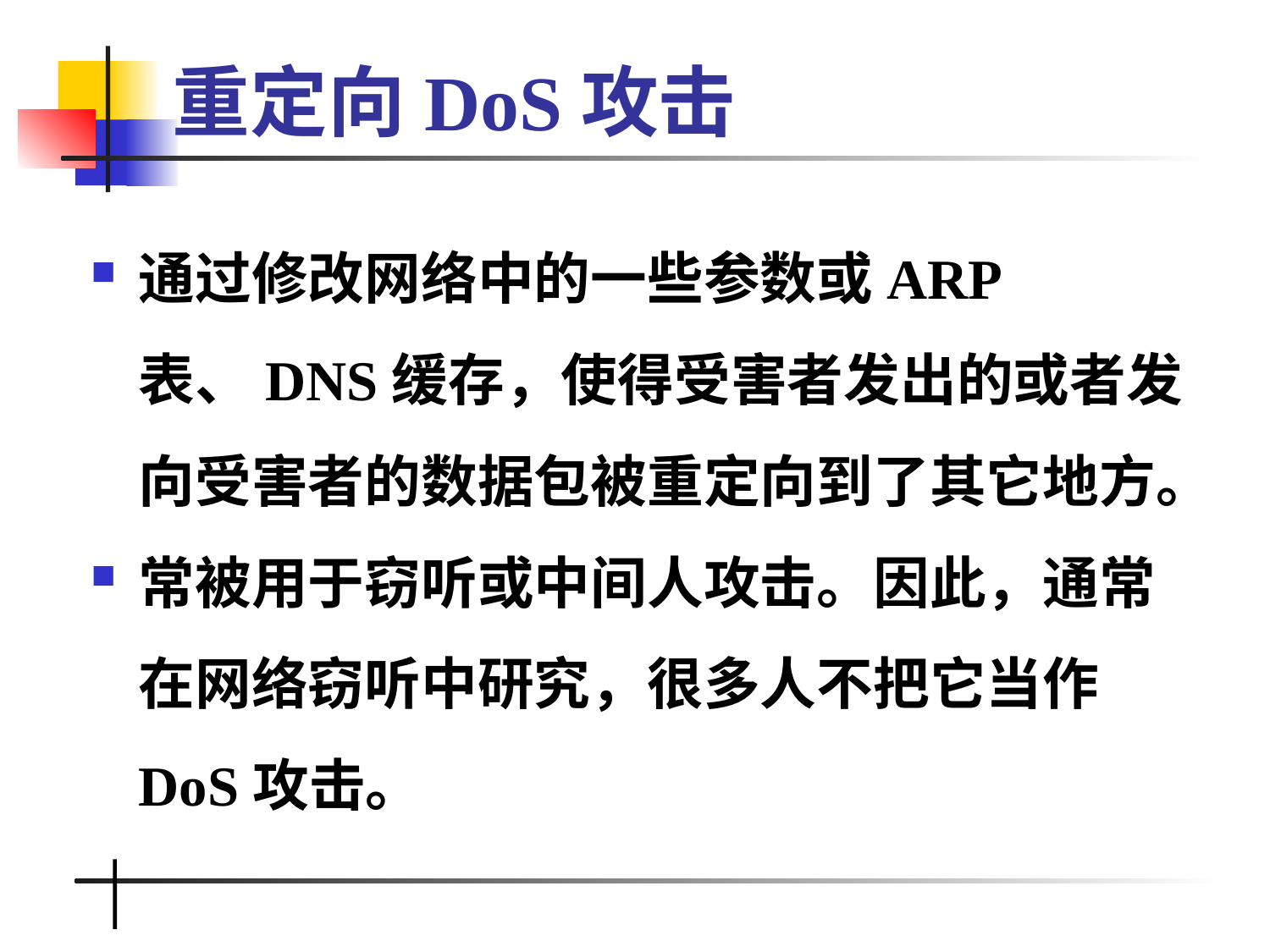

# 重定向DoS攻击
通过修改网络中的一些参数或ARP表、DNS缓存，使得受害者发出的或者发向受害者的数据包被重定向到了其它地方。
常被用于窃听或中间人攻击。因此，通常在网络窃听中研究，很多人不把它当作DoS攻击。